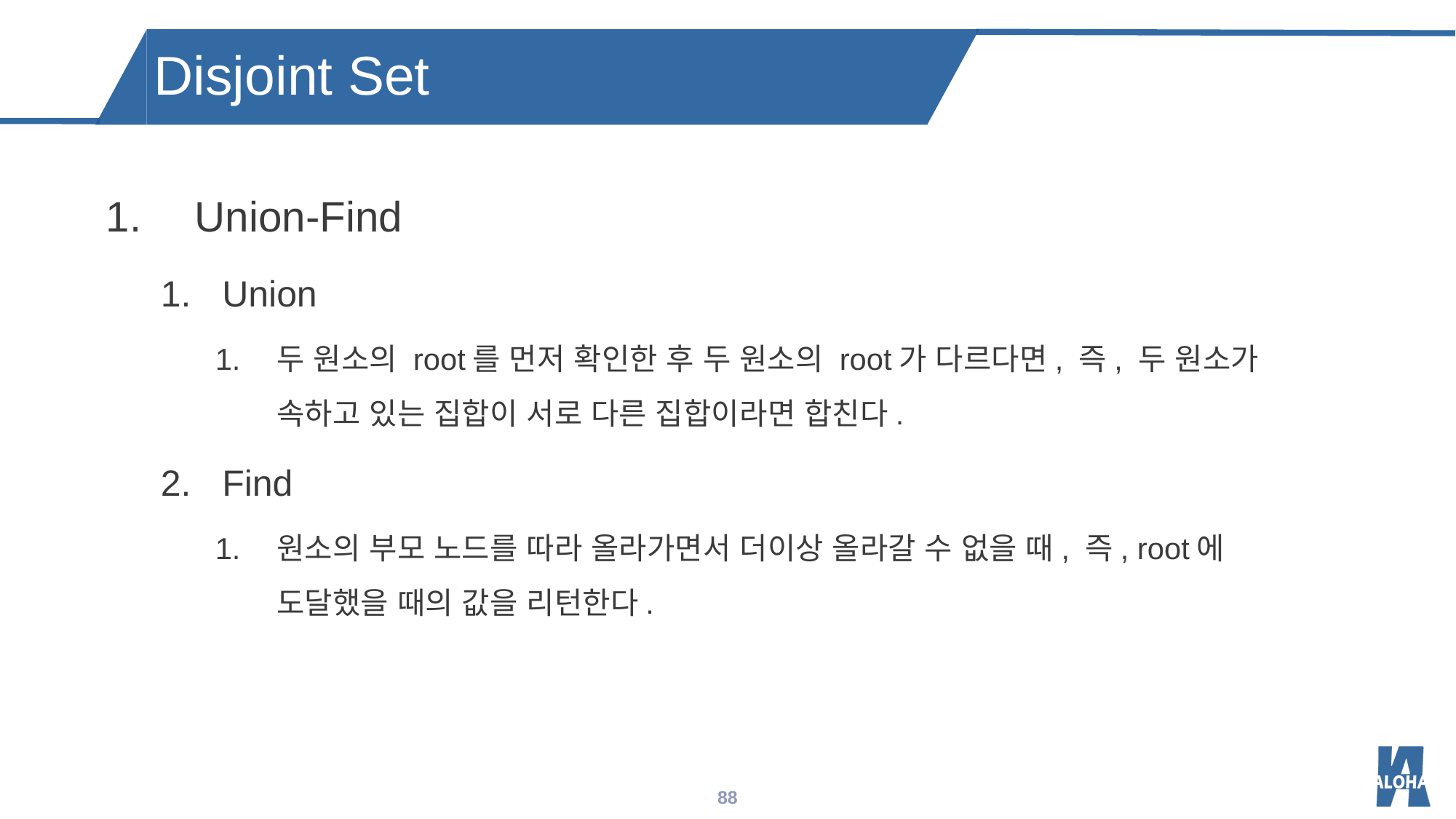

Disjoint Set
Union-Find
Union
두 원소의 root를 먼저 확인한 후 두 원소의 root가 다르다면, 즉, 두 원소가 속하고 있는 집합이 서로 다른 집합이라면 합친다.
Find
원소의 부모 노드를 따라 올라가면서 더이상 올라갈 수 없을 때, 즉, root에 도달했을 때의 값을 리턴한다.
88